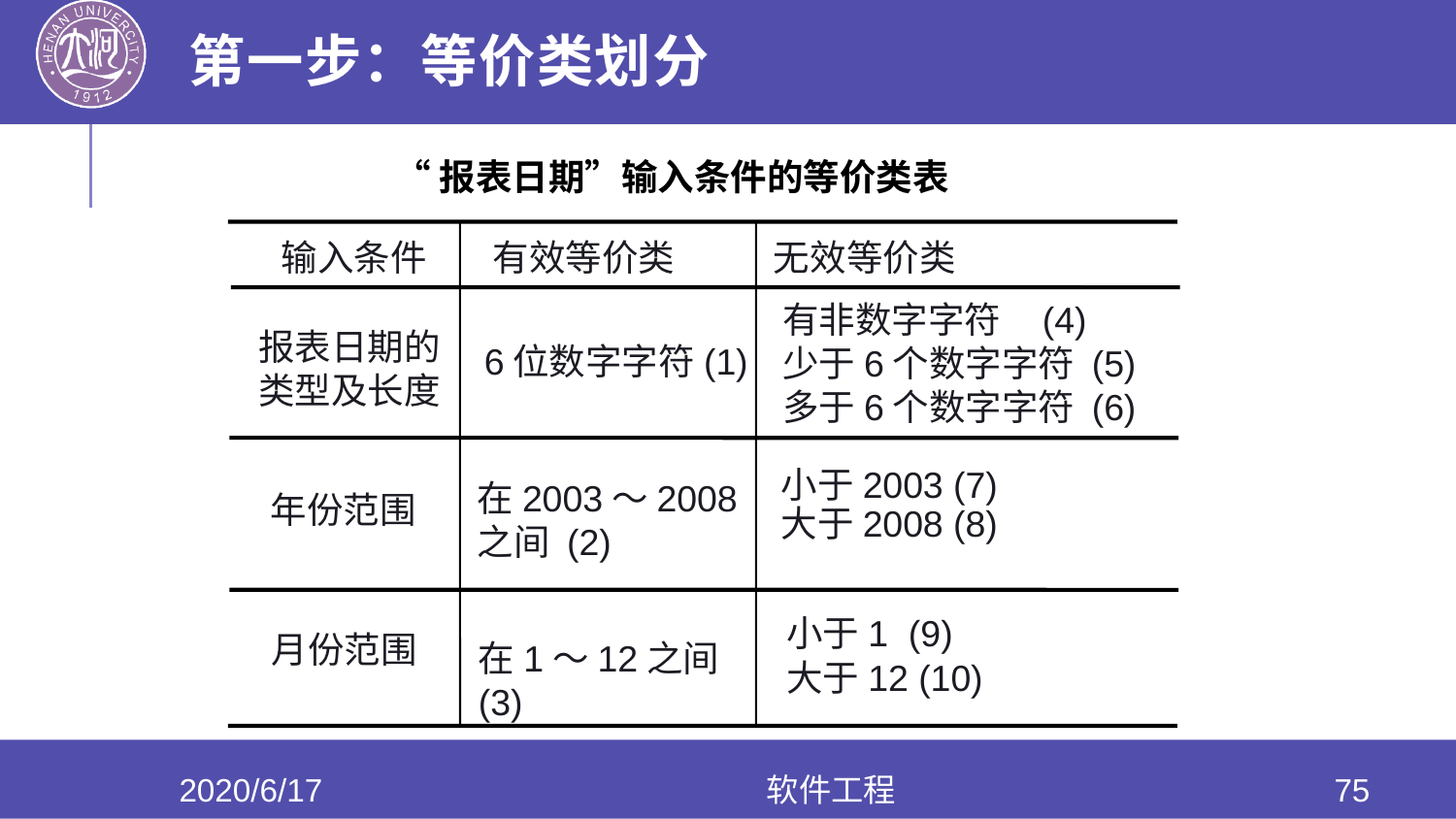

# 第一步：等价类划分
“报表日期”输入条件的等价类表

输入条件        有效等价类            无效等价类

有非数字字符    (4)
少于6个数字字符 (5)
多于6个数字字符 (6)
报表日期的
类型及长度
6位数字字符(1)

小于2003 (7)
大于2008 (8)
在2003～2008
之间 (2)
年份范围

小于1  (9)
大于12 (10)
月份范围
在1～12之间(3)

2020/6/17
软件工程
75